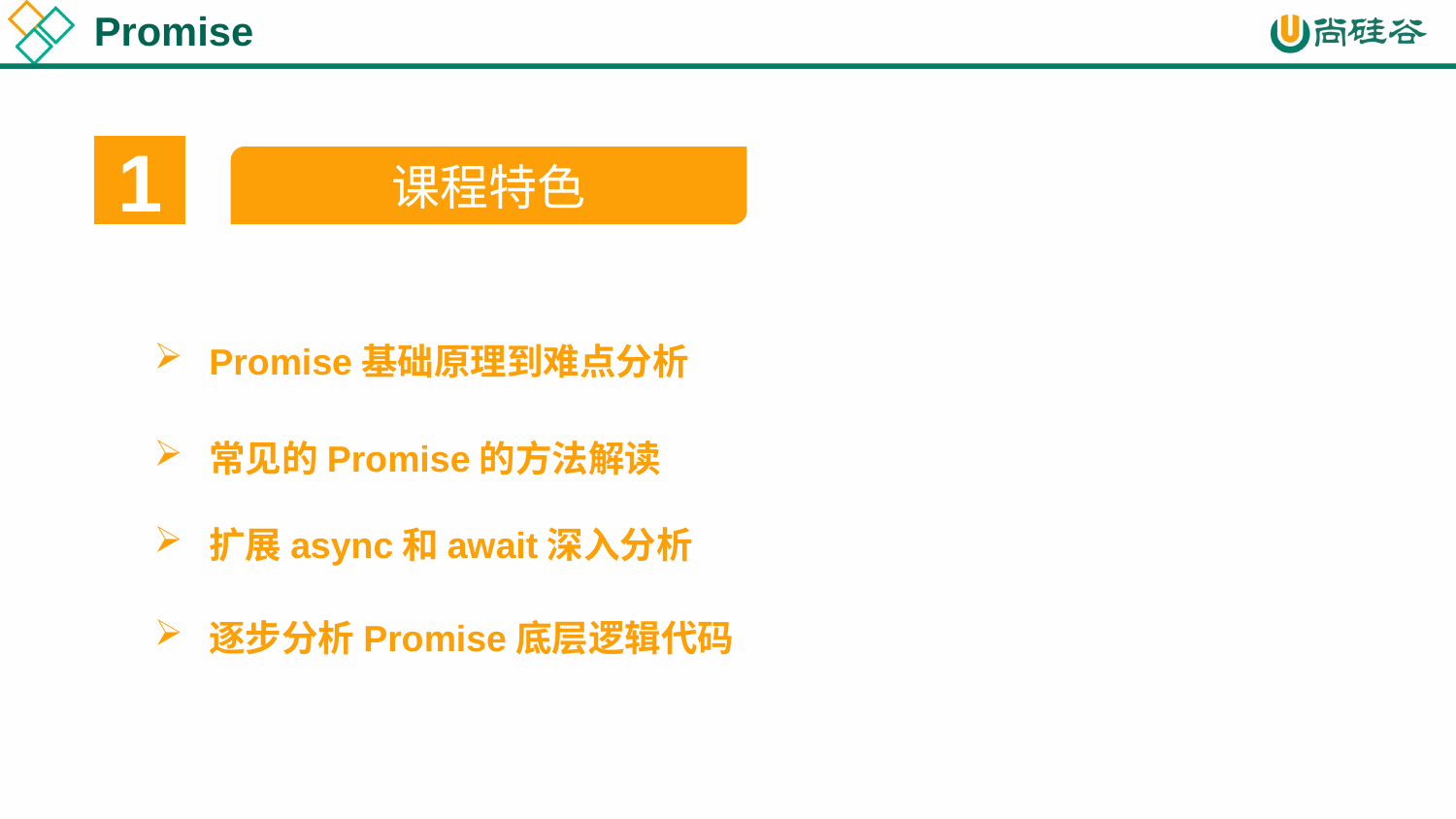

Promise
1
课程特色
Promise基础原理到难点分析
常见的Promise的方法解读
扩展async和await深入分析
逐步分析Promise底层逻辑代码